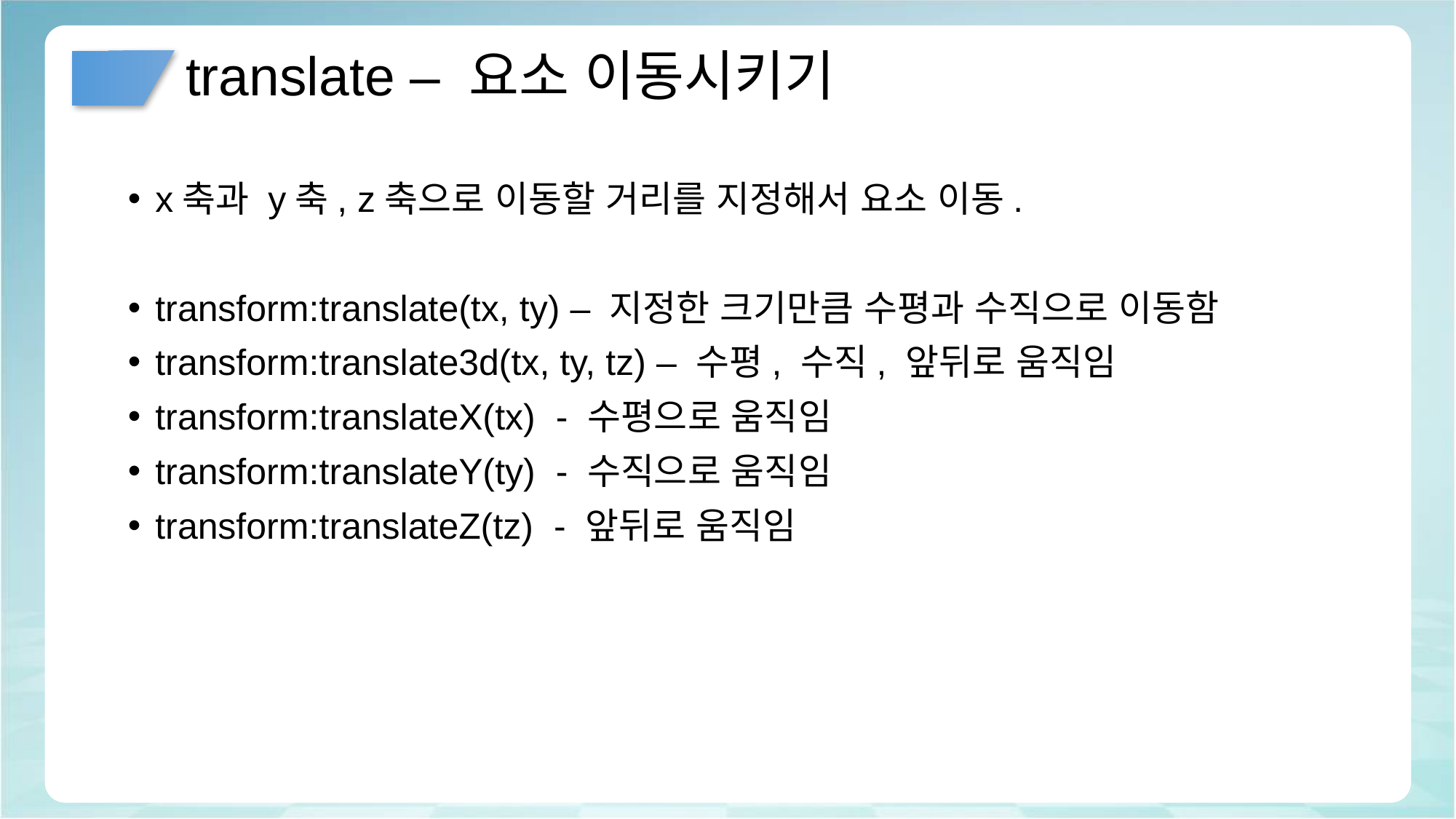

# translate – 요소 이동시키기
x축과 y축, z축으로 이동할 거리를 지정해서 요소 이동.

transform:translate(tx, ty) – 지정한 크기만큼 수평과 수직으로 이동함
transform:translate3d(tx, ty, tz) – 수평, 수직, 앞뒤로 움직임
transform:translateX(tx)  - 수평으로 움직임
transform:translateY(ty)  - 수직으로 움직임
transform:translateZ(tz)  - 앞뒤로 움직임